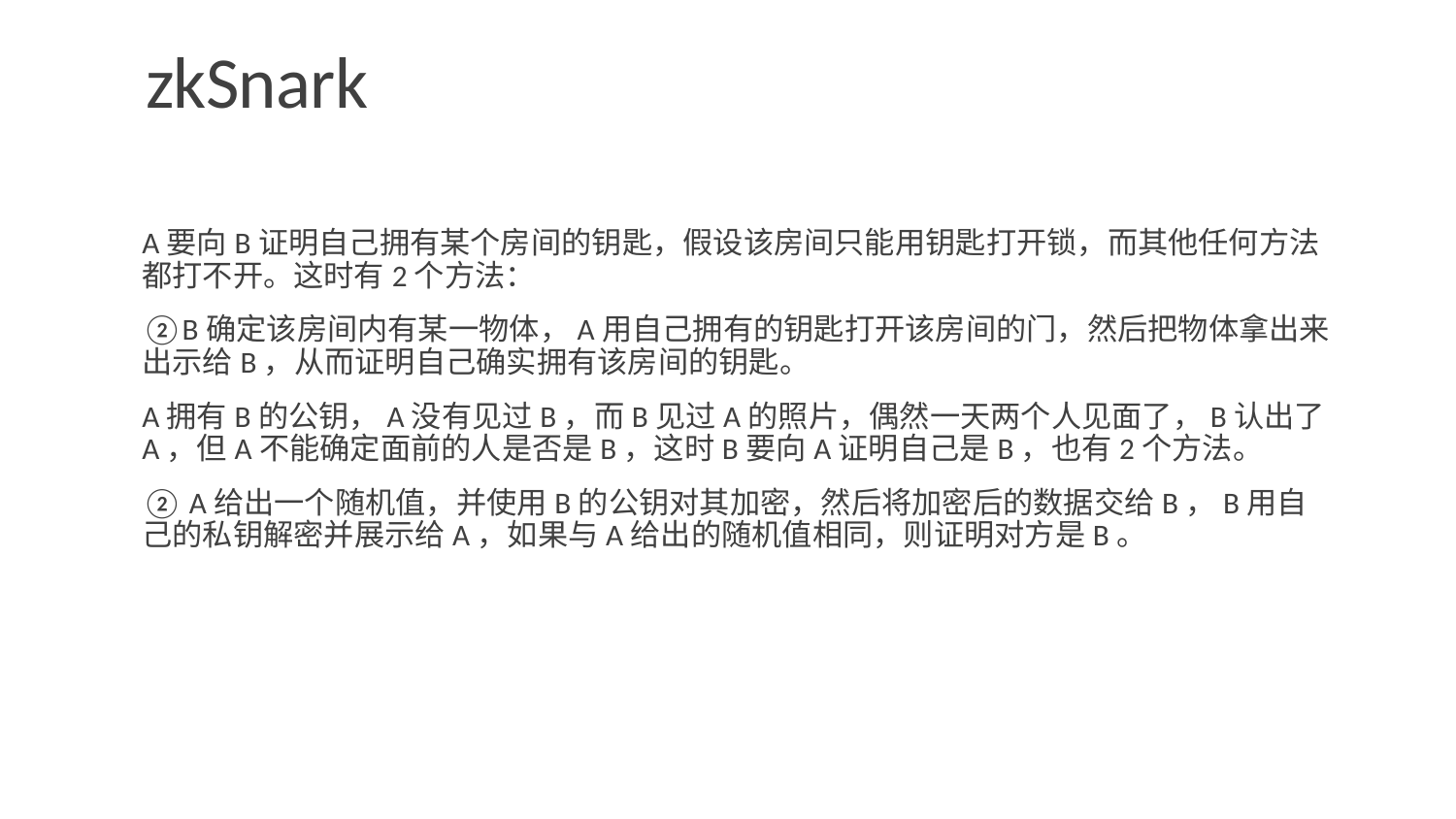

# zkSnark
A要向B证明自己拥有某个房间的钥匙，假设该房间只能用钥匙打开锁，而其他任何方法都打不开。这时有2个方法：
②B确定该房间内有某一物体，A用自己拥有的钥匙打开该房间的门，然后把物体拿出来出示给B，从而证明自己确实拥有该房间的钥匙。
A拥有B的公钥，A没有见过B，而B见过A的照片，偶然一天两个人见面了，B认出了A，但A不能确定面前的人是否是B，这时B要向A证明自己是B，也有2个方法。
② A给出一个随机值，并使用B的公钥对其加密，然后将加密后的数据交给B，B用自己的私钥解密并展示给A，如果与A给出的随机值相同，则证明对方是B。

72